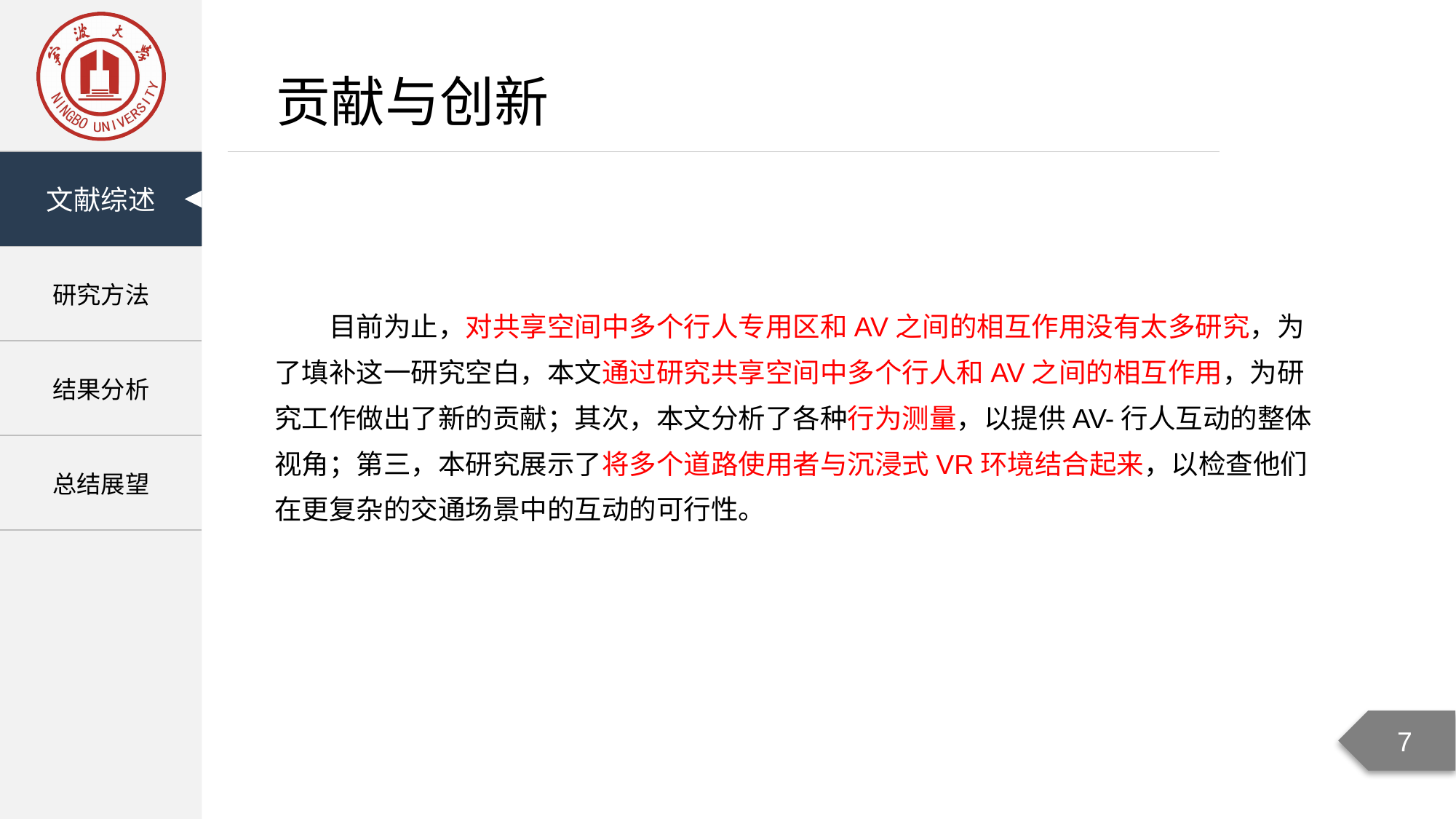

贡献与创新
目前为止，对共享空间中多个行人专用区和AV之间的相互作用没有太多研究，为了填补这一研究空白，本文通过研究共享空间中多个行人和AV之间的相互作用，为研究工作做出了新的贡献；其次，本文分析了各种行为测量，以提供AV-行人互动的整体视角；第三，本研究展示了将多个道路使用者与沉浸式VR环境结合起来，以检查他们在更复杂的交通场景中的互动的可行性。